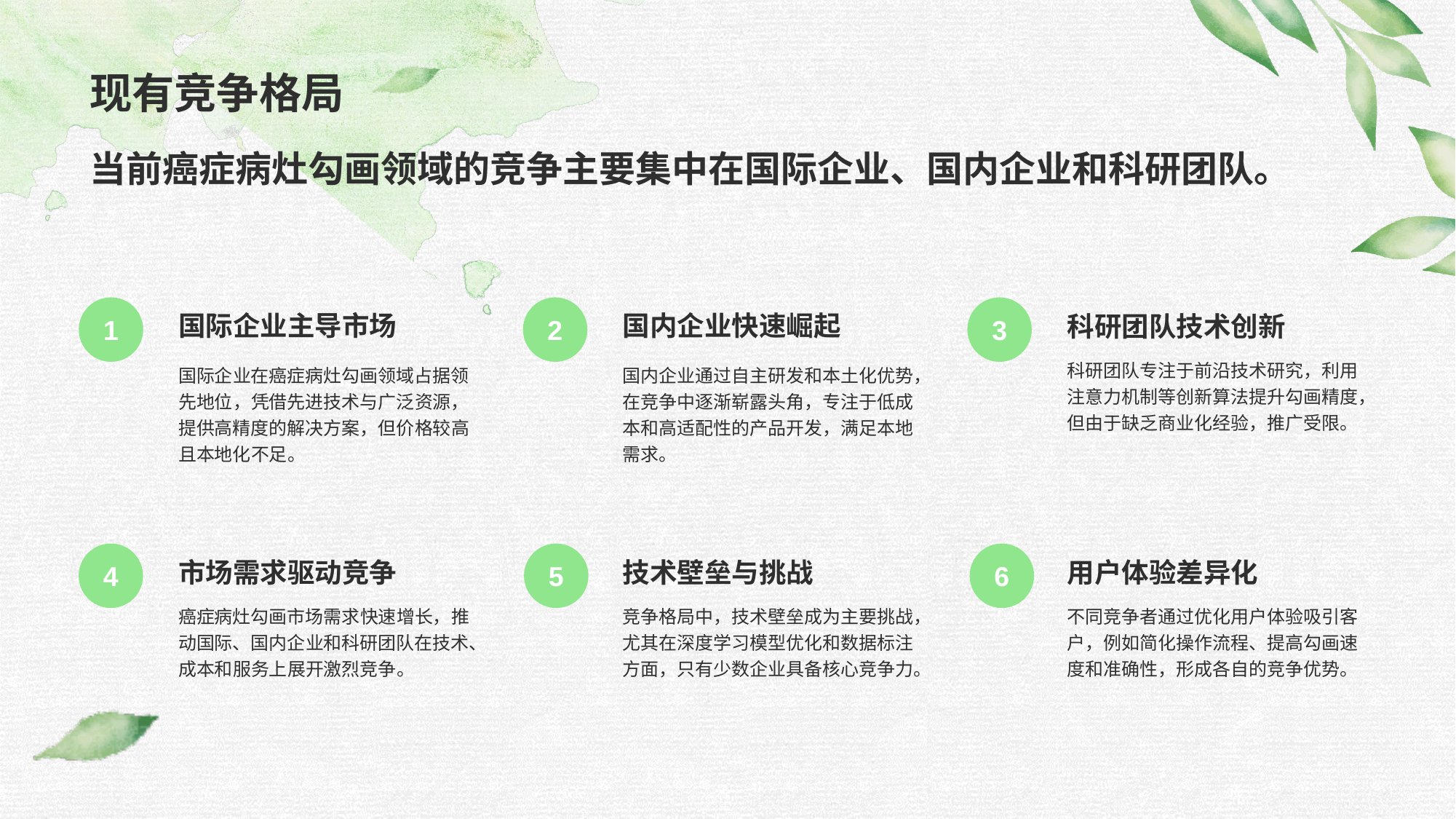

# 现有竞争格局
当前癌症病灶勾画领域的竞争主要集中在国际企业、国内企业和科研团队。
国际企业主导市场
国际企业在癌症病灶勾画领域占据领先地位，凭借先进技术与广泛资源，提供高精度的解决方案，但价格较高且本地化不足。
1
国内企业快速崛起
国内企业通过自主研发和本土化优势，在竞争中逐渐崭露头角，专注于低成本和高适配性的产品开发，满足本地需求。
2
3
科研团队技术创新
科研团队专注于前沿技术研究，利用注意力机制等创新算法提升勾画精度，但由于缺乏商业化经验，推广受限。
4
市场需求驱动竞争
癌症病灶勾画市场需求快速增长，推动国际、国内企业和科研团队在技术、成本和服务上展开激烈竞争。
5
技术壁垒与挑战
竞争格局中，技术壁垒成为主要挑战，尤其在深度学习模型优化和数据标注方面，只有少数企业具备核心竞争力。
6
用户体验差异化
不同竞争者通过优化用户体验吸引客户，例如简化操作流程、提高勾画速度和准确性，形成各自的竞争优势。